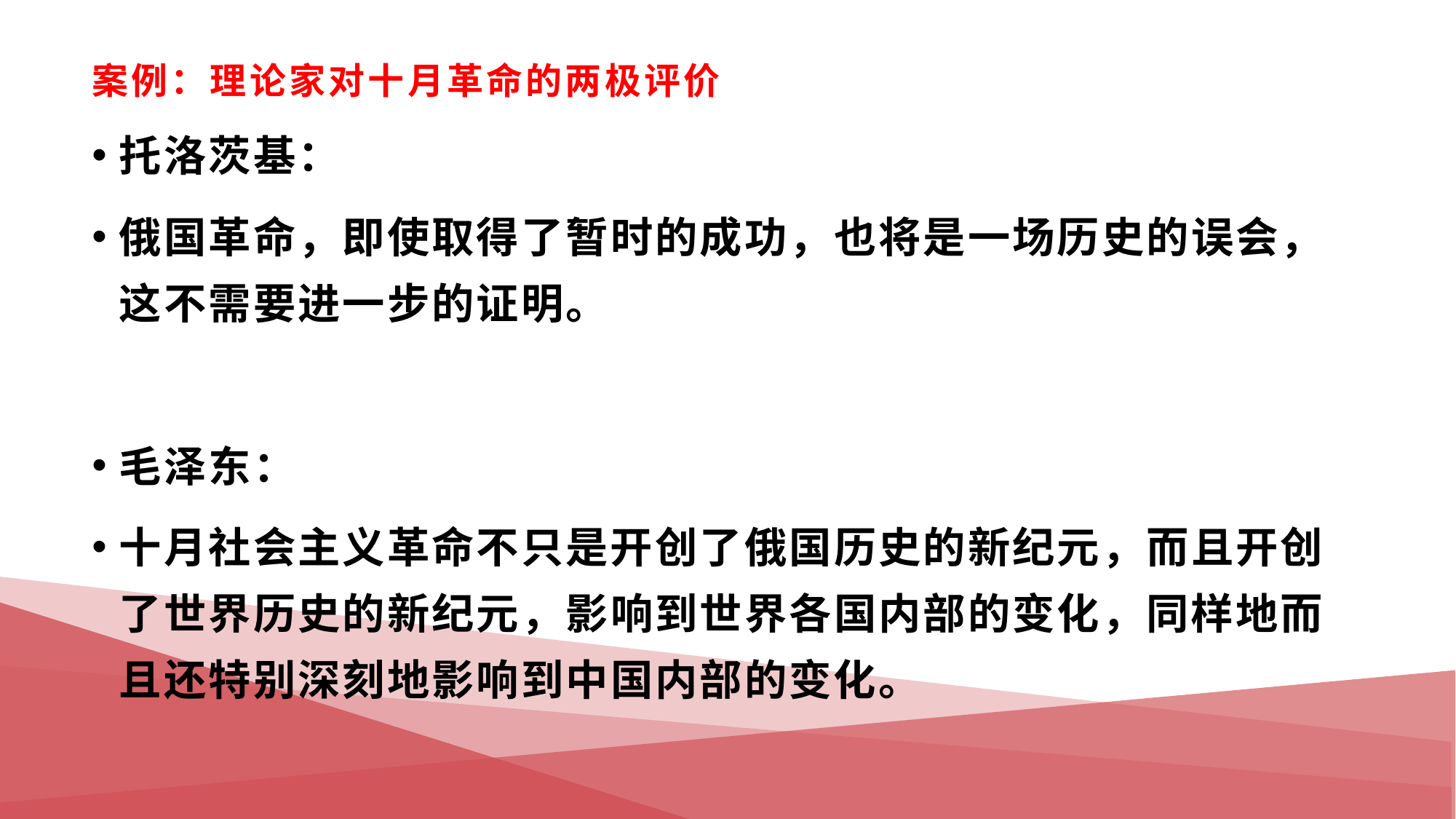

# 案例：理论家对十月革命的两极评价
托洛茨基：
俄国革命，即使取得了暂时的成功，也将是一场历史的误会，这不需要进一步的证明。

毛泽东：
十月社会主义革命不只是开创了俄国历史的新纪元，而且开创了世界历史的新纪元，影响到世界各国内部的变化，同样地而且还特别深刻地影响到中国内部的变化。